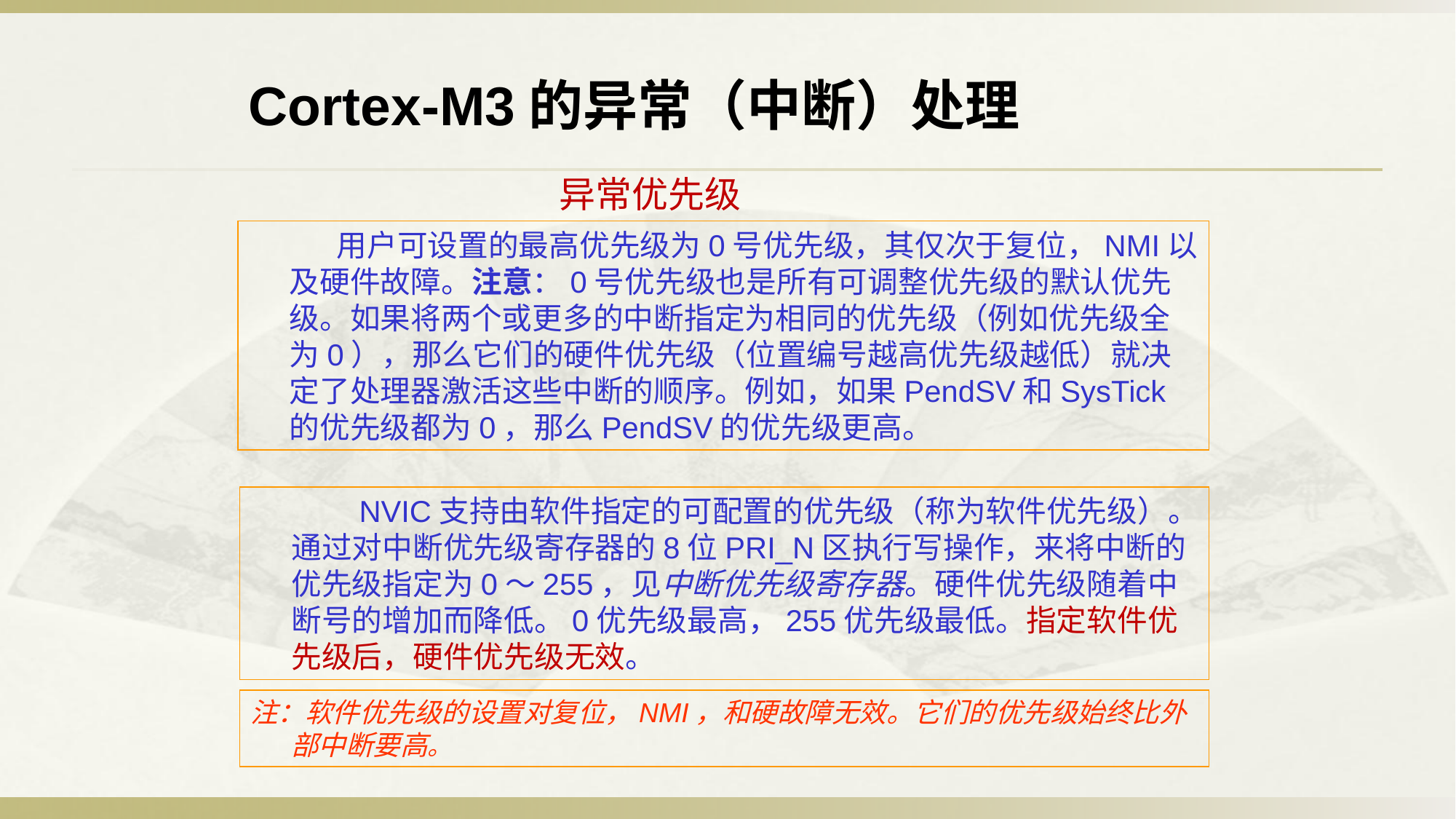

Cortex-M3的异常（中断）处理
异常优先级
            用户可设置的最高优先级为0号优先级，其仅次于复位，NMI以及硬件故障。注意：0号优先级也是所有可调整优先级的默认优先级。如果将两个或更多的中断指定为相同的优先级（例如优先级全为0），那么它们的硬件优先级（位置编号越高优先级越低）就决定了处理器激活这些中断的顺序。例如，如果PendSV和SysTick的优先级都为0，那么PendSV的优先级更高。
             NVIC支持由软件指定的可配置的优先级（称为软件优先级）。通过对中断优先级寄存器的8位PRI_N区执行写操作，来将中断的优先级指定为0～255，见中断优先级寄存器。硬件优先级随着中断号的增加而降低。0优先级最高，255优先级最低。指定软件优先级后，硬件优先级无效。
注：软件优先级的设置对复位，NMI，和硬故障无效。它们的优先级始终比外部中断要高。